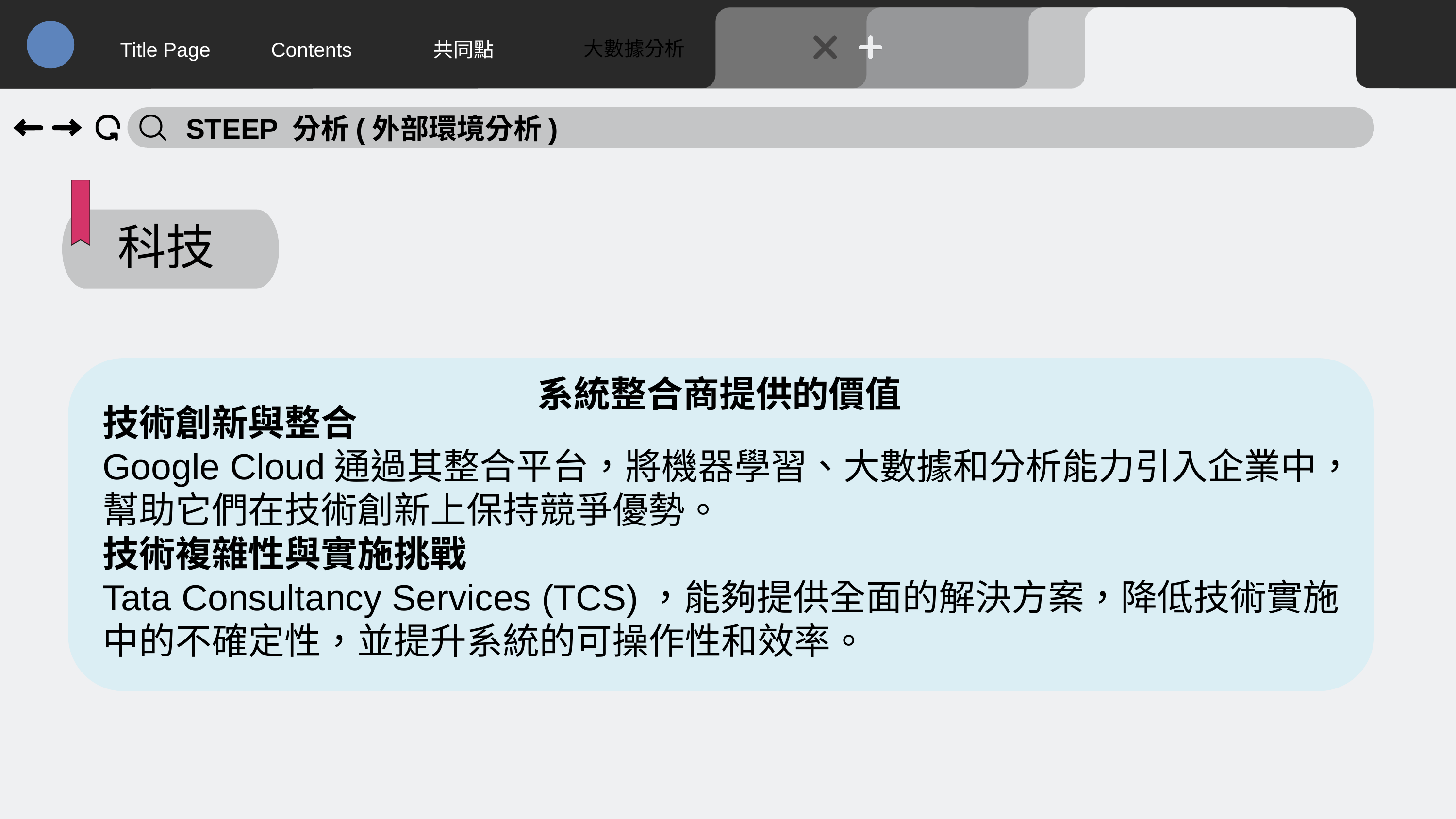

大數據分析
Title Page
Contents
共同點

STEEP 分析(外部環境分析)

科技

系統整合商提供的價值
技術創新與整合
Google Cloud通過其整合平台，將機器學習、大數據和分析能力引入企業中，幫助它們在技術創新上保持競爭優勢。
技術複雜性與實施挑戰
Tata Consultancy Services (TCS)，能夠提供全面的解決方案，降低技術實施中的不確定性，並提升系統的可操作性和效率。

20